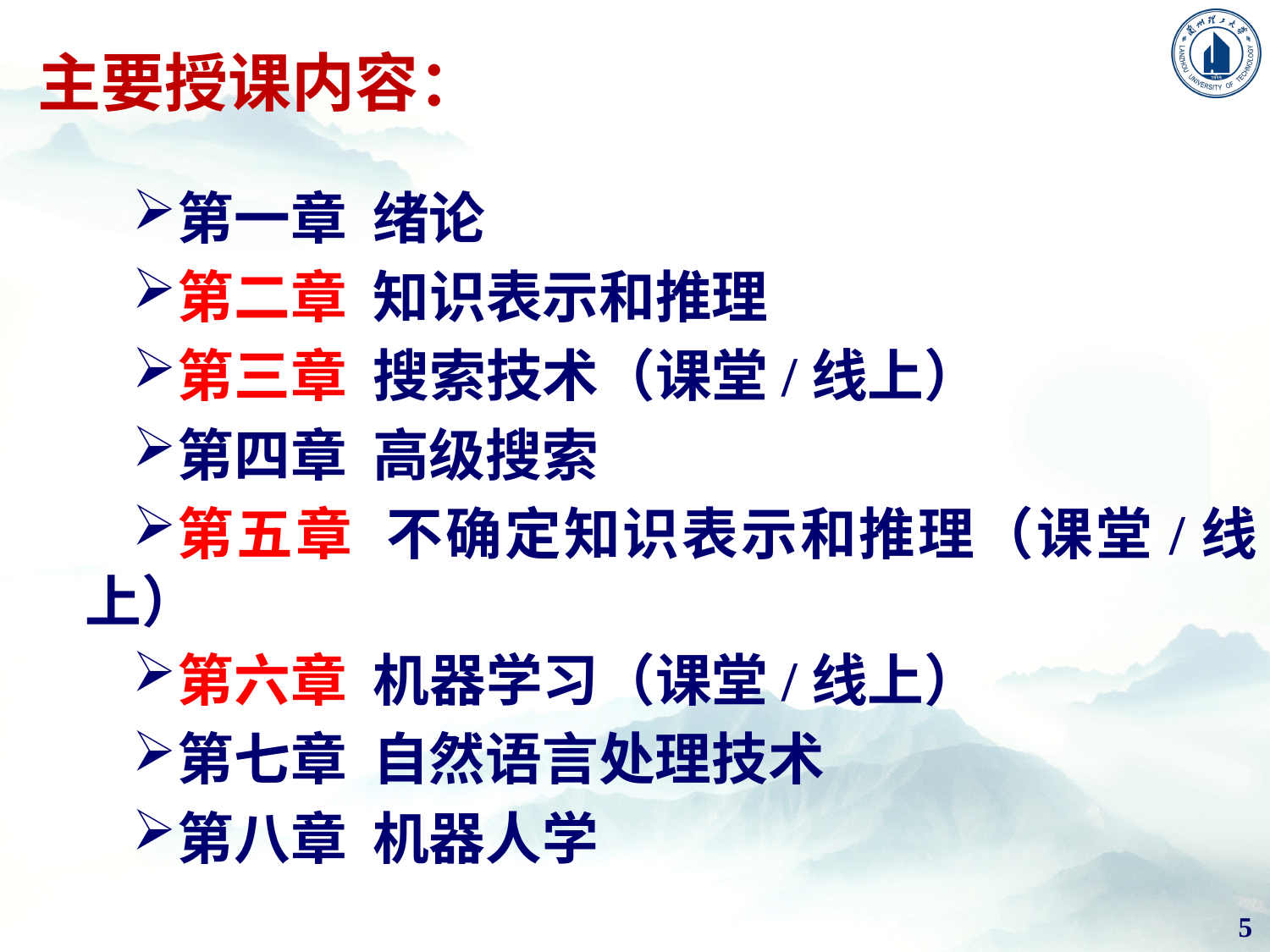

# 主要授课内容：
第一章  绪论
第二章  知识表示和推理
第三章  搜索技术（课堂/线上）
第四章  高级搜索
第五章  不确定知识表示和推理（课堂/线上）
第六章  机器学习（课堂/线上）
第七章  自然语言处理技术
第八章  机器人学
5